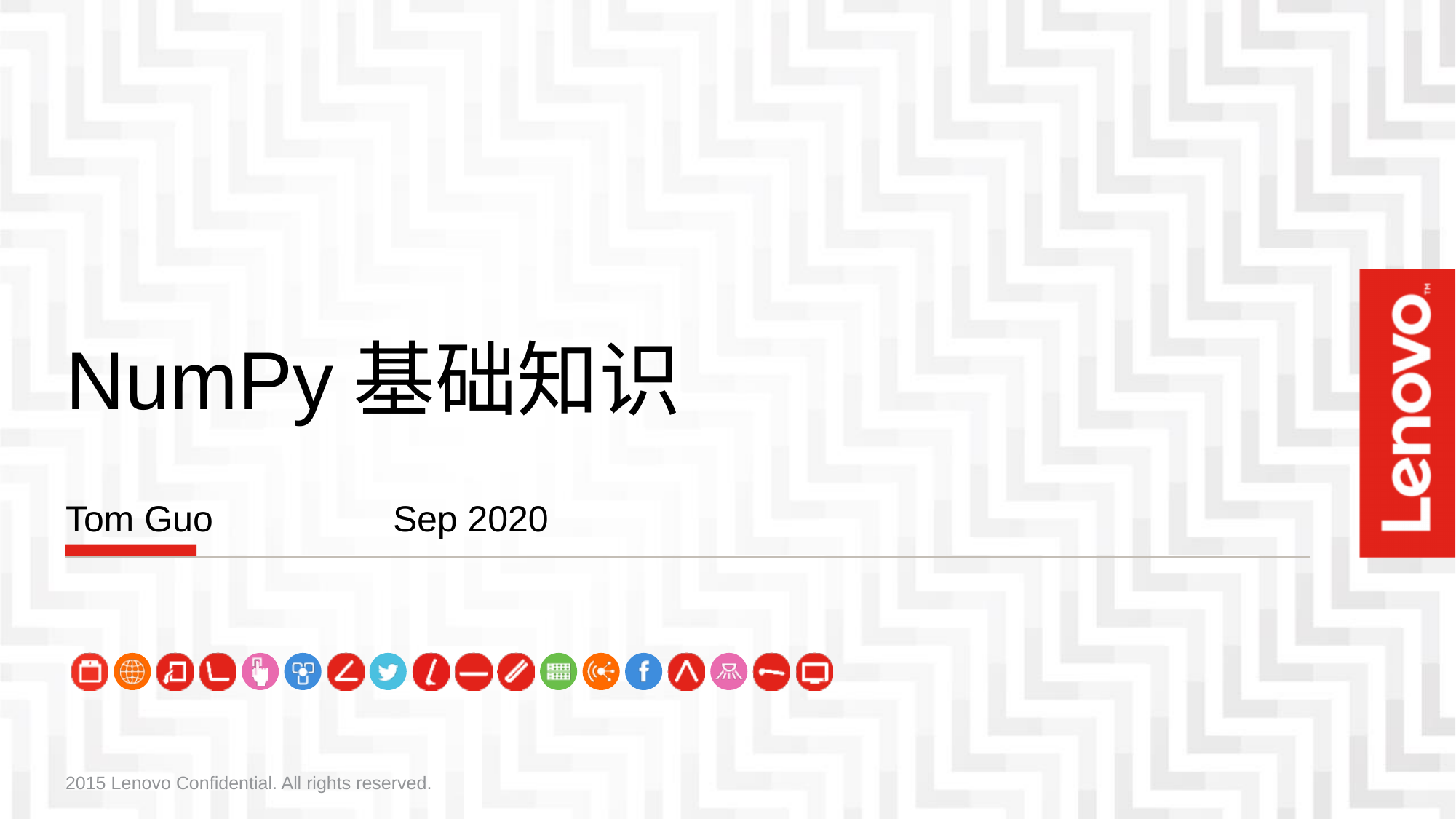

# NumPy基础知识
Tom Guo		Sep 2020
2015 Lenovo Confidential. All rights reserved.